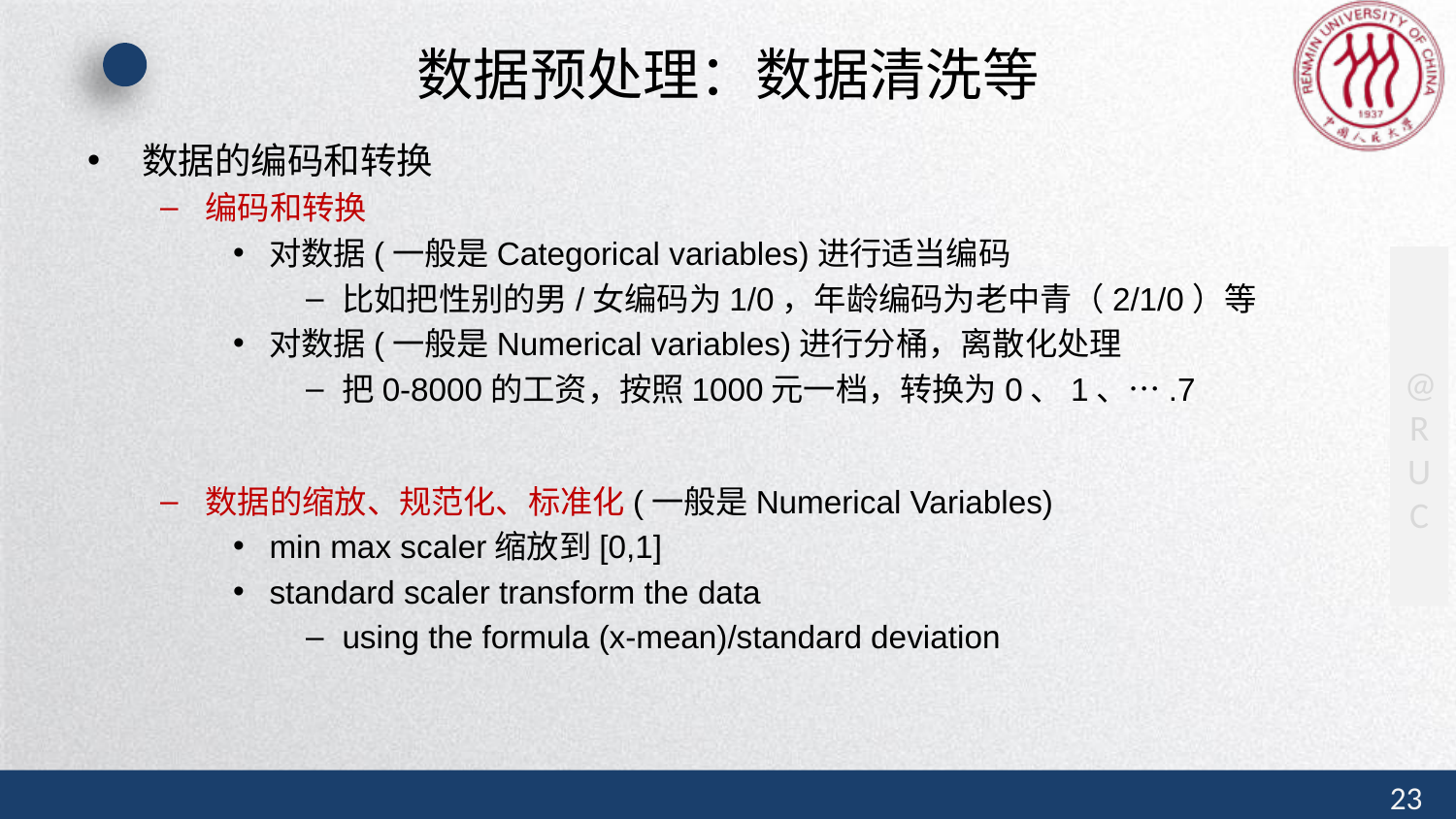

# 数据预处理：数据清洗等
数据的编码和转换
编码和转换
对数据(一般是Categorical variables)进行适当编码
比如把性别的男/女编码为1/0，年龄编码为老中青（2/1/0）等
对数据(一般是Numerical variables)进行分桶，离散化处理
把0-8000的工资，按照1000元一档，转换为0、1、….7

数据的缩放、规范化、标准化(一般是Numerical Variables)
min max scaler缩放到[0,1]
standard scaler transform the data
using the formula (x-mean)/standard deviation